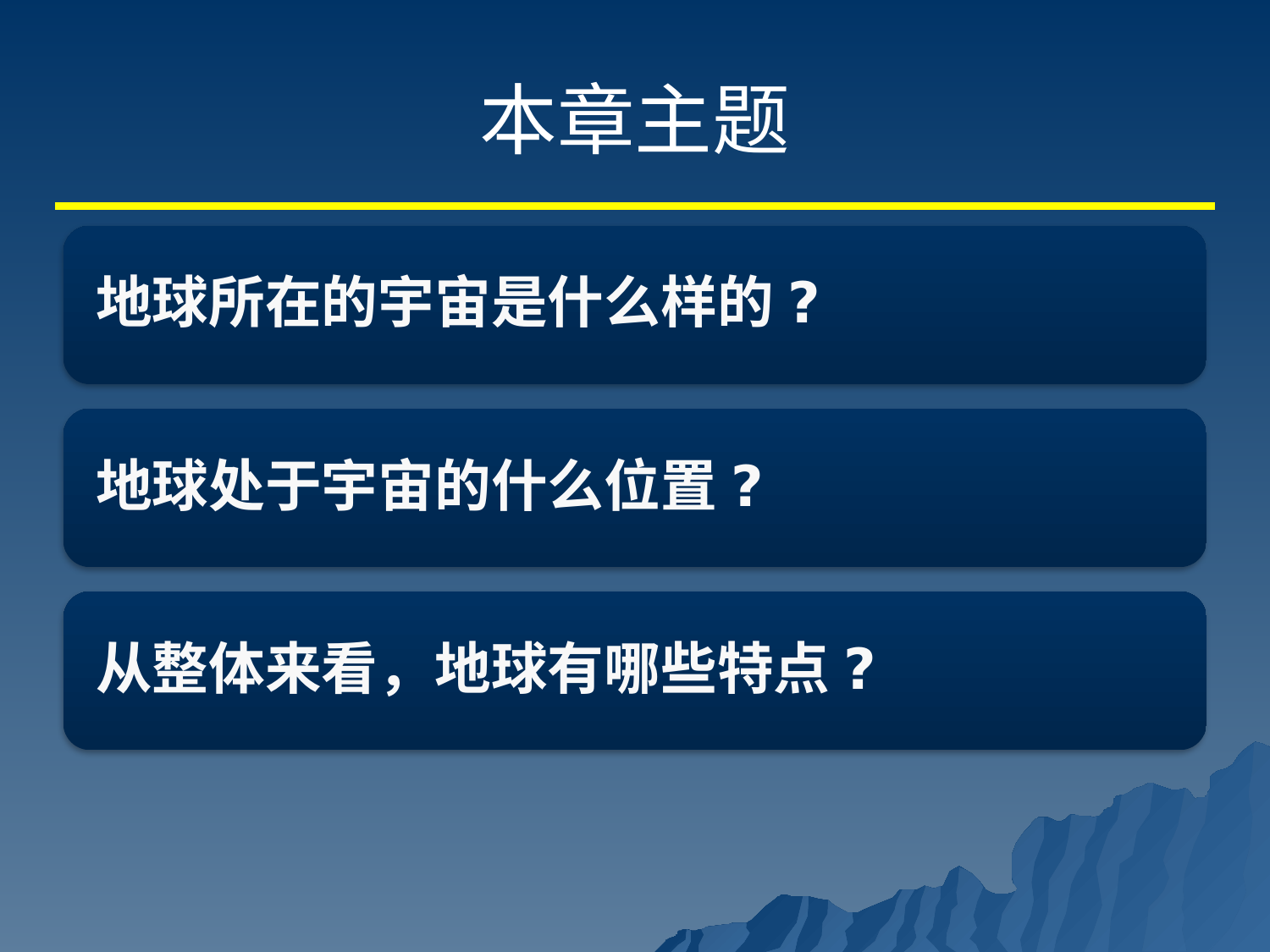

# 本章主题
地球所在的宇宙是什么样的?
地球处于宇宙的什么位置?
从整体来看，地球有哪些特点?